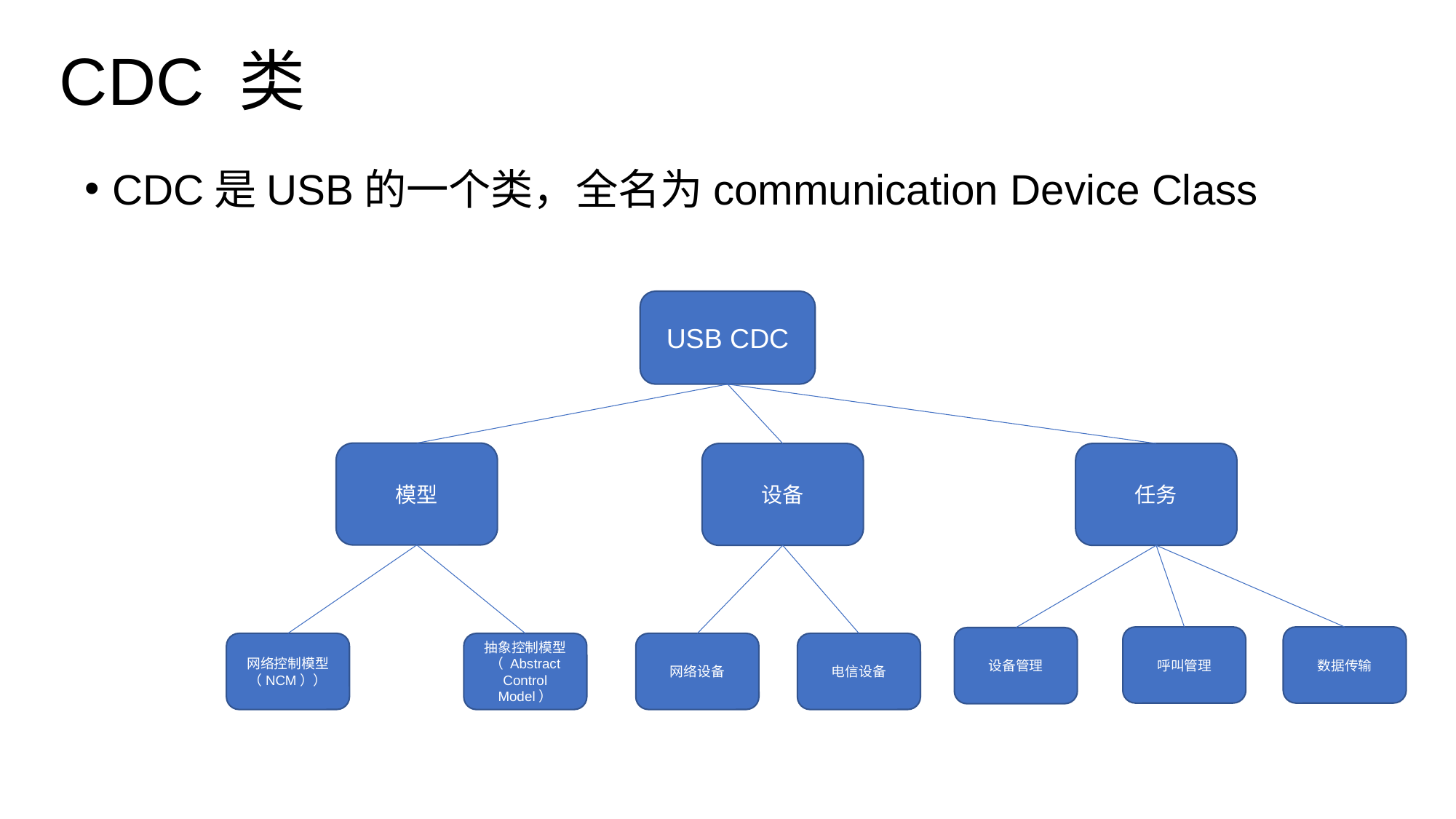

# CDC 类
CDC是USB的一个类，全名为communication Device Class
USB CDC
模型
设备
任务
呼叫管理
数据传输
设备管理
网络控制模型（NCM））
网络设备
电信设备
抽象控制模型（ Abstract Control Model）